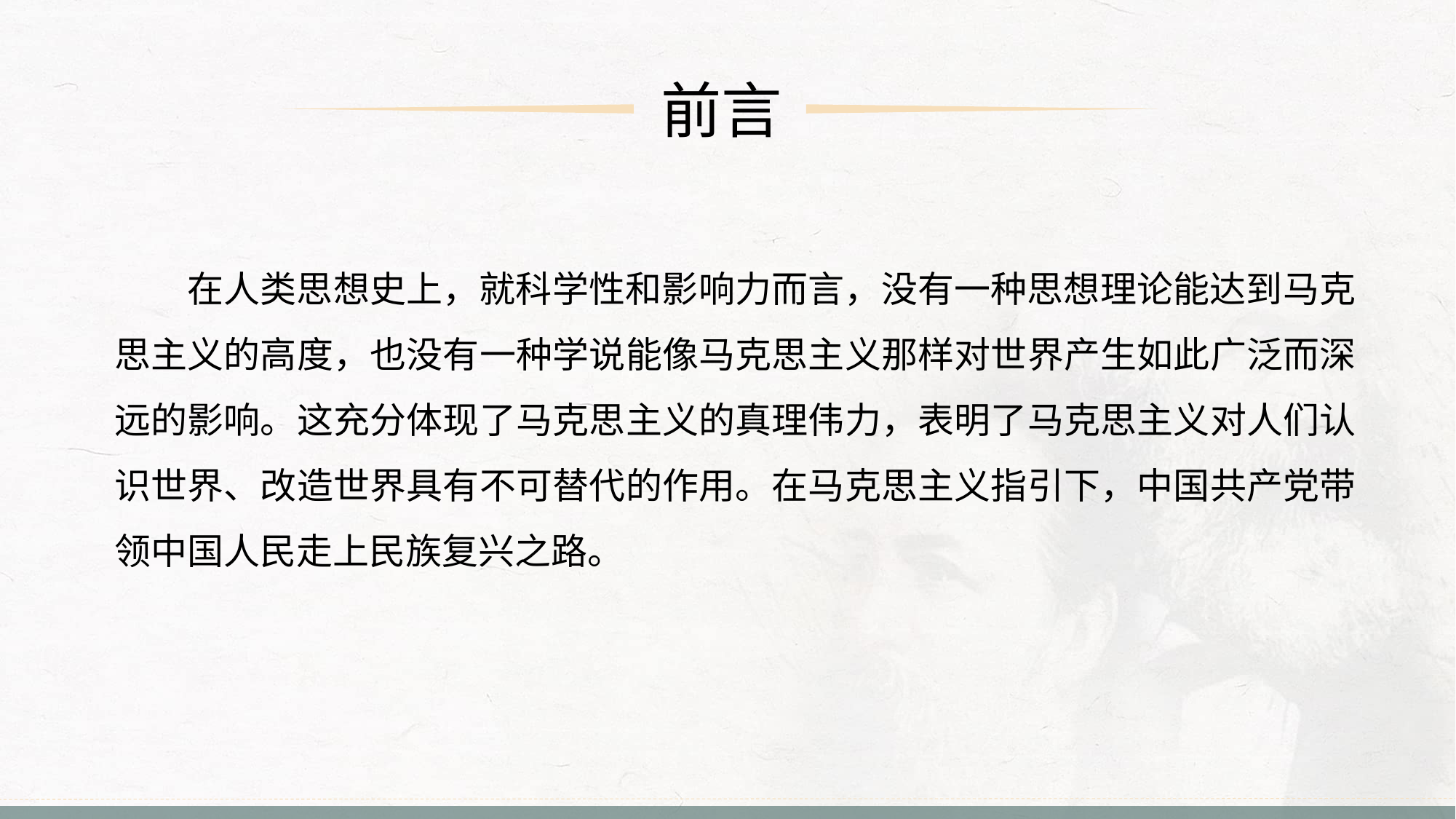

前言

在人类思想史上，就科学性和影响力而言，没有一种思想理论能达到马克思主义的高度，也没有一种学说能像马克思主义那样对世界产生如此广泛而深远的影响。这充分体现了马克思主义的真理伟力，表明了马克思主义对人们认识世界、改造世界具有不可替代的作用。在马克思主义指引下，中国共产党带领中国人民走上民族复兴之路。